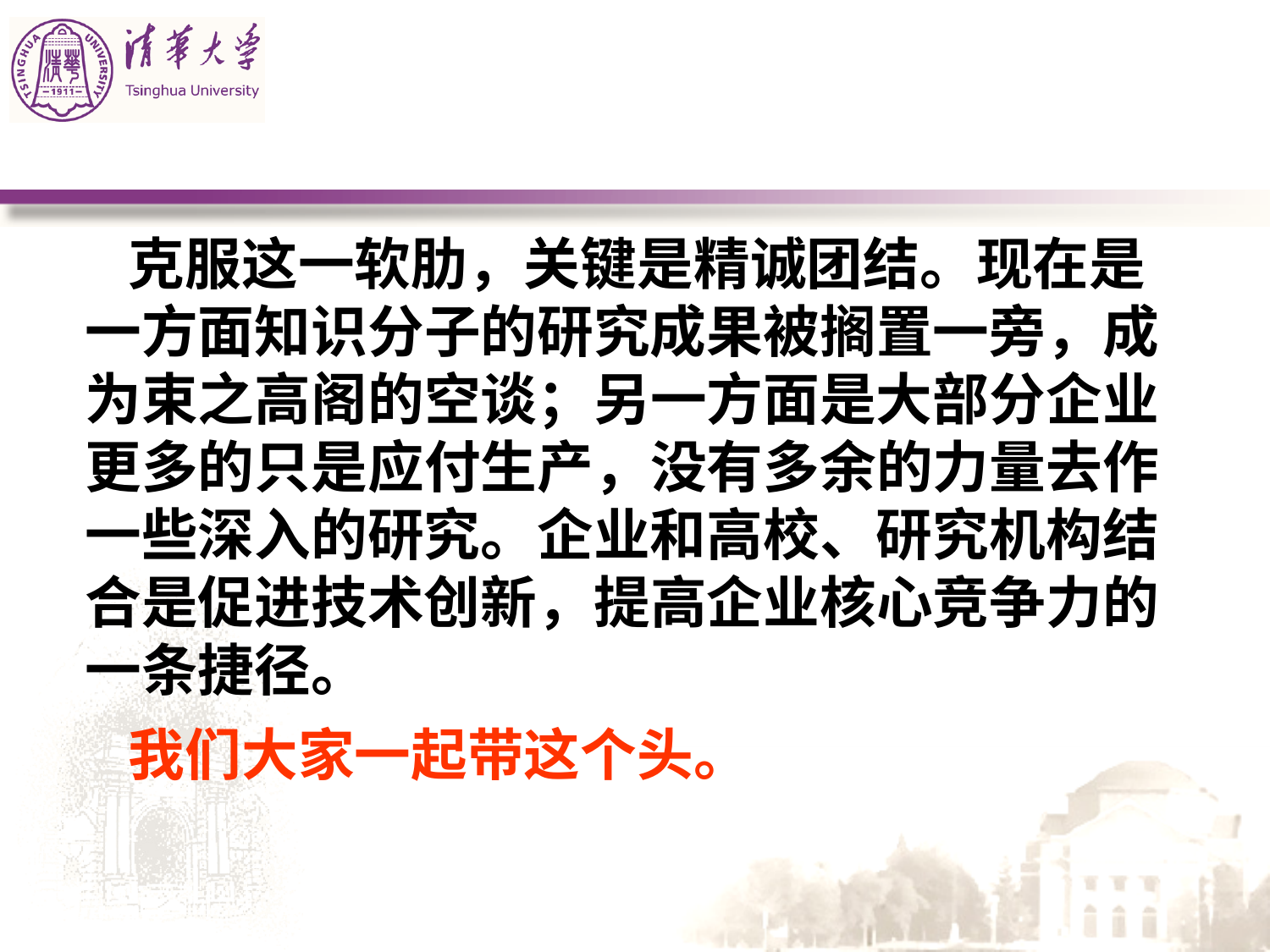

#
      克服这一软肋，关键是精诚团结。现在是一方面知识分子的研究成果被搁置一旁，成为束之高阁的空谈；另一方面是大部分企业更多的只是应付生产，没有多余的力量去作一些深入的研究。企业和高校、研究机构结合是促进技术创新，提高企业核心竞争力的一条捷径。
      我们大家一起带这个头。